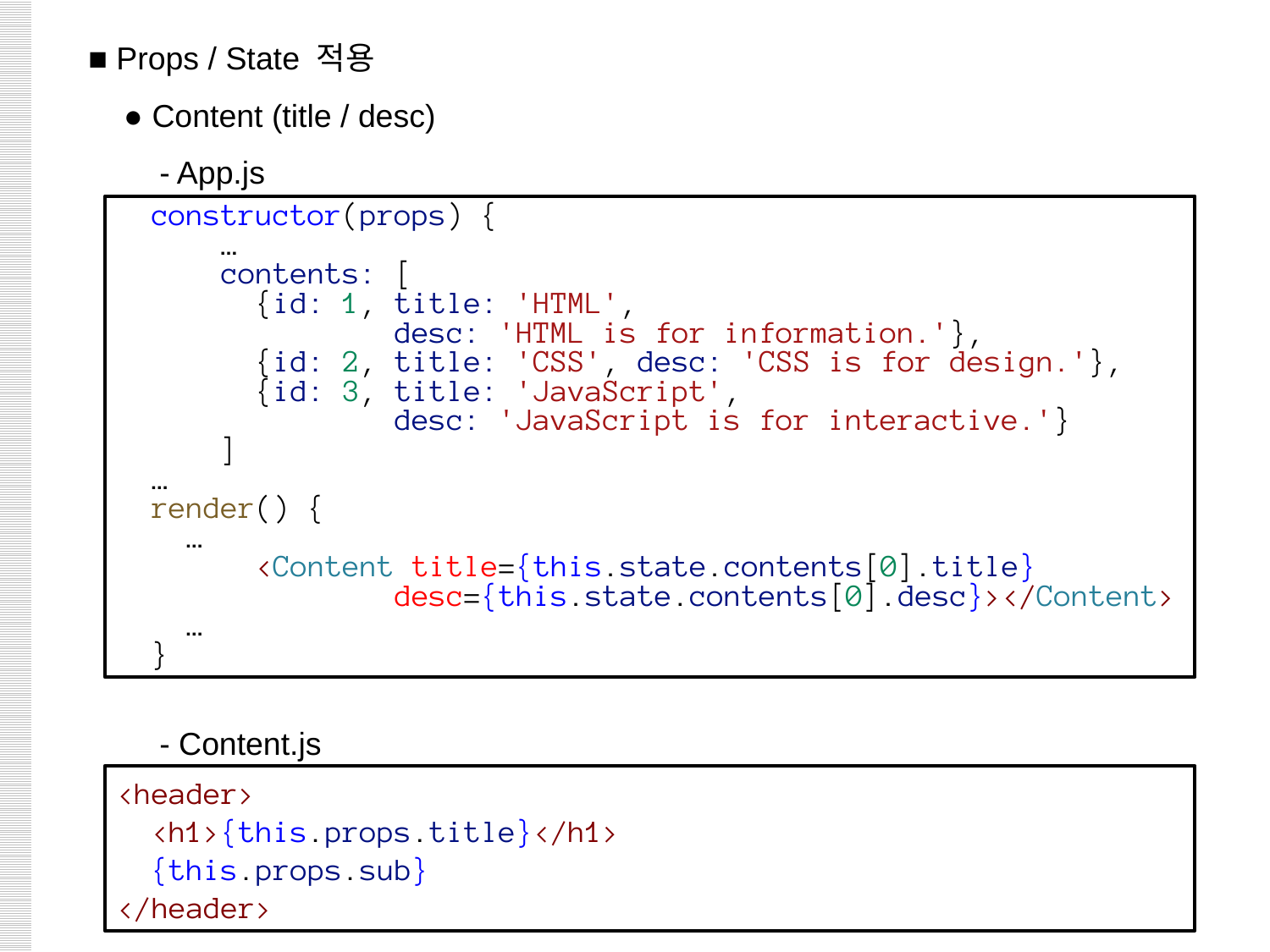

■ Props / State 적용
    ● Content (title / desc)
        - App.js

        - Content.js
  constructor(props) {
      …
      contents: [
        {id: 1, title: 'HTML',
                desc: 'HTML is for information.'},
        {id: 2, title: 'CSS', desc: 'CSS is for design.'},
        {id: 3, title: 'JavaScript',
                desc: 'JavaScript is for interactive.'}
      ]
  …
  render() {
    …
        <Content title={this.state.contents[0].title}
                desc={this.state.contents[0].desc}></Content>
    …
  }
<header>
  <h1>{this.props.title}</h1>
  {this.props.sub}
</header>